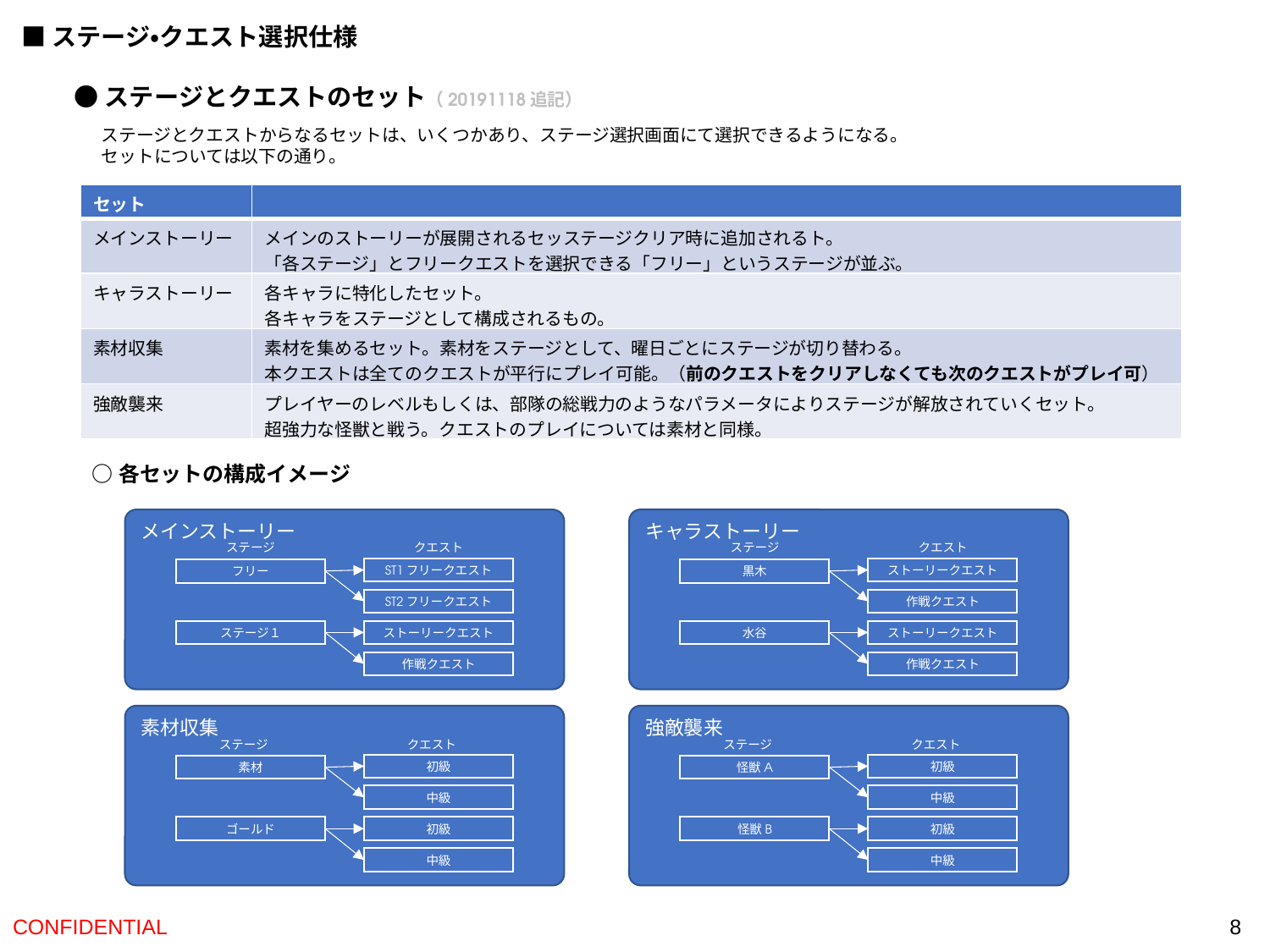

■ステージ・クエスト選択仕様
●ステージとクエストのセット（20191118追記）
ステージとクエストからなるセットは、いくつかあり、ステージ選択画面にて選択できるようになる。
セットについては以下の通り。
| セット |  |
| --- | --- |
| メインストーリー | メインのストーリーが展開されるセッステージクリア時に追加されるト。 「各ステージ」とフリークエストを選択できる「フリー」というステージが並ぶ。 |
| キャラストーリー | 各キャラに特化したセット。 各キャラをステージとして構成されるもの。 |
| 素材収集 | 素材を集めるセット。素材をステージとして、曜日ごとにステージが切り替わる。 本クエストは全てのクエストが平行にプレイ可能。（前のクエストをクリアしなくても次のクエストがプレイ可） |
| 強敵襲来 | プレイヤーのレベルもしくは、部隊の総戦力のようなパラメータによりステージが解放されていくセット。 超強力な怪獣と戦う。クエストのプレイについては素材と同様。 |
○各セットの構成イメージ
キャラストーリー
ステージ
クエスト
ストーリークエスト
黒木
作戦クエスト
水谷
ストーリークエスト
作戦クエスト
メインストーリー
ステージ
クエスト
ST1フリークエスト
フリー
ST2フリークエスト
ステージ１
ストーリークエスト
作戦クエスト
素材収集
ステージ
クエスト
初級
素材
中級
ゴールド
初級
中級
強敵襲来
ステージ
クエスト
初級
怪獣A
中級
怪獣B
初級
中級
8
CONFIDENTIAL